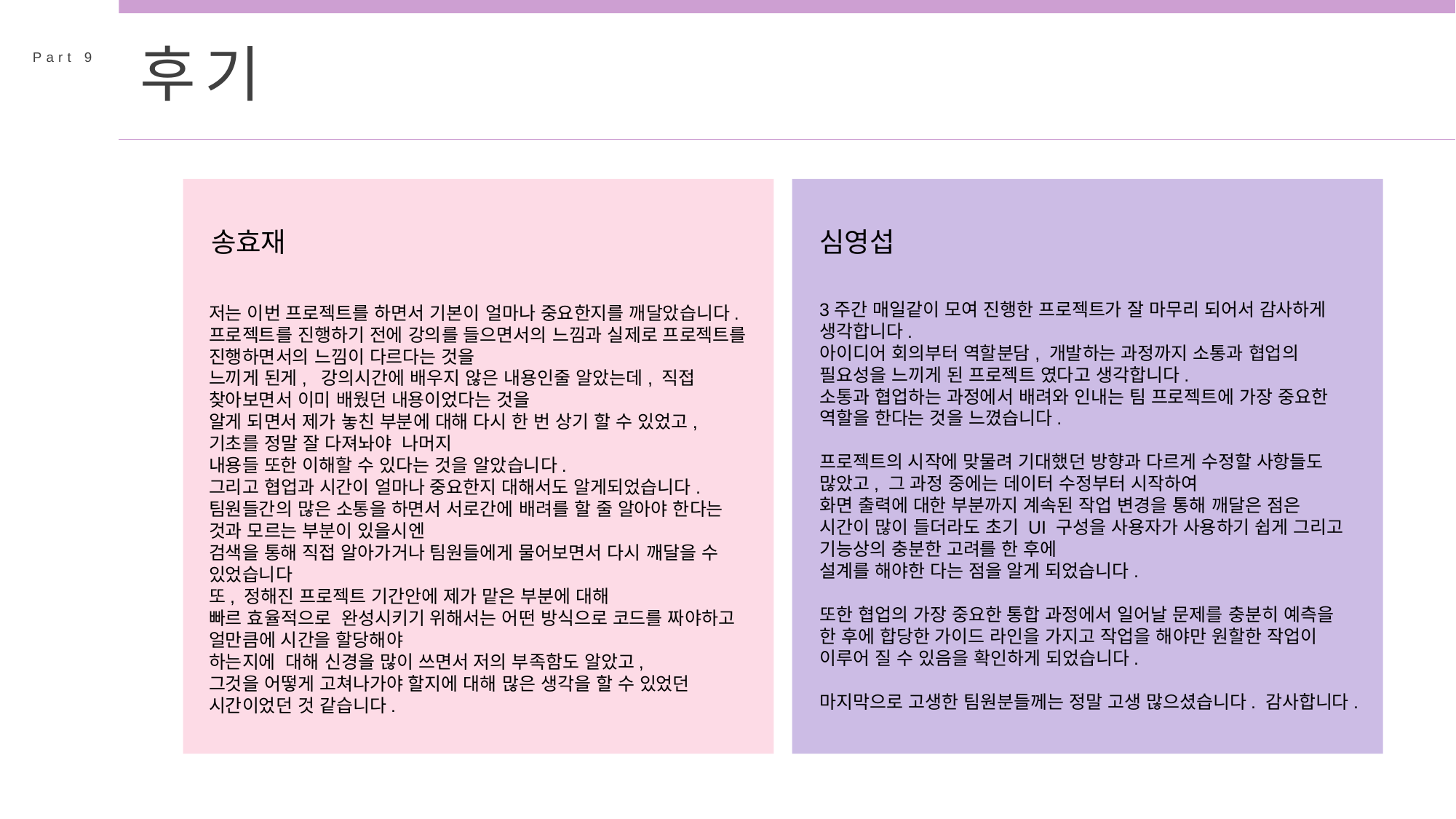

후기
Part 9

송효재
심영섭
3주간 매일같이 모여 진행한 프로젝트가 잘 마무리 되어서 감사하게 생각합니다.
아이디어 회의부터 역할분담, 개발하는 과정까지 소통과 협업의 필요성을 느끼게 된 프로젝트 였다고 생각합니다.
소통과 협업하는 과정에서 배려와 인내는 팀 프로젝트에 가장 중요한 역할을 한다는 것을 느꼈습니다.

프로젝트의 시작에 맞물려 기대했던 방향과 다르게 수정할 사항들도 많았고, 그 과정 중에는 데이터 수정부터 시작하여
화면 출력에 대한 부분까지 계속된 작업 변경을 통해 깨달은 점은 시간이 많이 들더라도 초기 UI 구성을 사용자가 사용하기 쉽게 그리고 기능상의 충분한 고려를 한 후에
설계를 해야한 다는 점을 알게 되었습니다.

또한 협업의 가장 중요한 통합 과정에서 일어날 문제를 충분히 예측을 한 후에 합당한 가이드 라인을 가지고 작업을 해야만 원할한 작업이 이루어 질 수 있음을 확인하게 되었습니다.

마지막으로 고생한 팀원분들께는 정말 고생 많으셨습니다. 감사합니다.

저는 이번 프로젝트를 하면서 기본이 얼마나 중요한지를 깨달았습니다.
프로젝트를 진행하기 전에 강의를 들으면서의 느낌과 실제로 프로젝트를 진행하면서의 느낌이 다르다는 것을
느끼게 된게,  강의시간에 배우지 않은 내용인줄 알았는데, 직접 찾아보면서 이미 배웠던 내용이었다는 것을
알게 되면서 제가 놓친 부분에 대해 다시 한 번 상기 할 수 있었고, 기초를 정말 잘 다져놔야  나머지
내용들 또한 이해할 수 있다는 것을 알았습니다.
그리고 협업과 시간이 얼마나 중요한지 대해서도 알게되었습니다.
팀원들간의 많은 소통을 하면서 서로간에 배려를 할 줄 알아야 한다는 것과 모르는 부분이 있을시엔
검색을 통해 직접 알아가거나 팀원들에게 물어보면서 다시 깨달을 수 있었습니다
또, 정해진 프로젝트 기간안에 제가 맡은 부분에 대해
빠르 효율적으로  완성시키기 위해서는 어떤 방식으로 코드를 짜야하고 얼만큼에 시간을 할당해야
하는지에  대해 신경을 많이 쓰면서 저의 부족함도 알았고,
그것을 어떻게 고쳐나가야 할지에 대해 많은 생각을 할 수 있었던 시간이었던 것 같습니다.